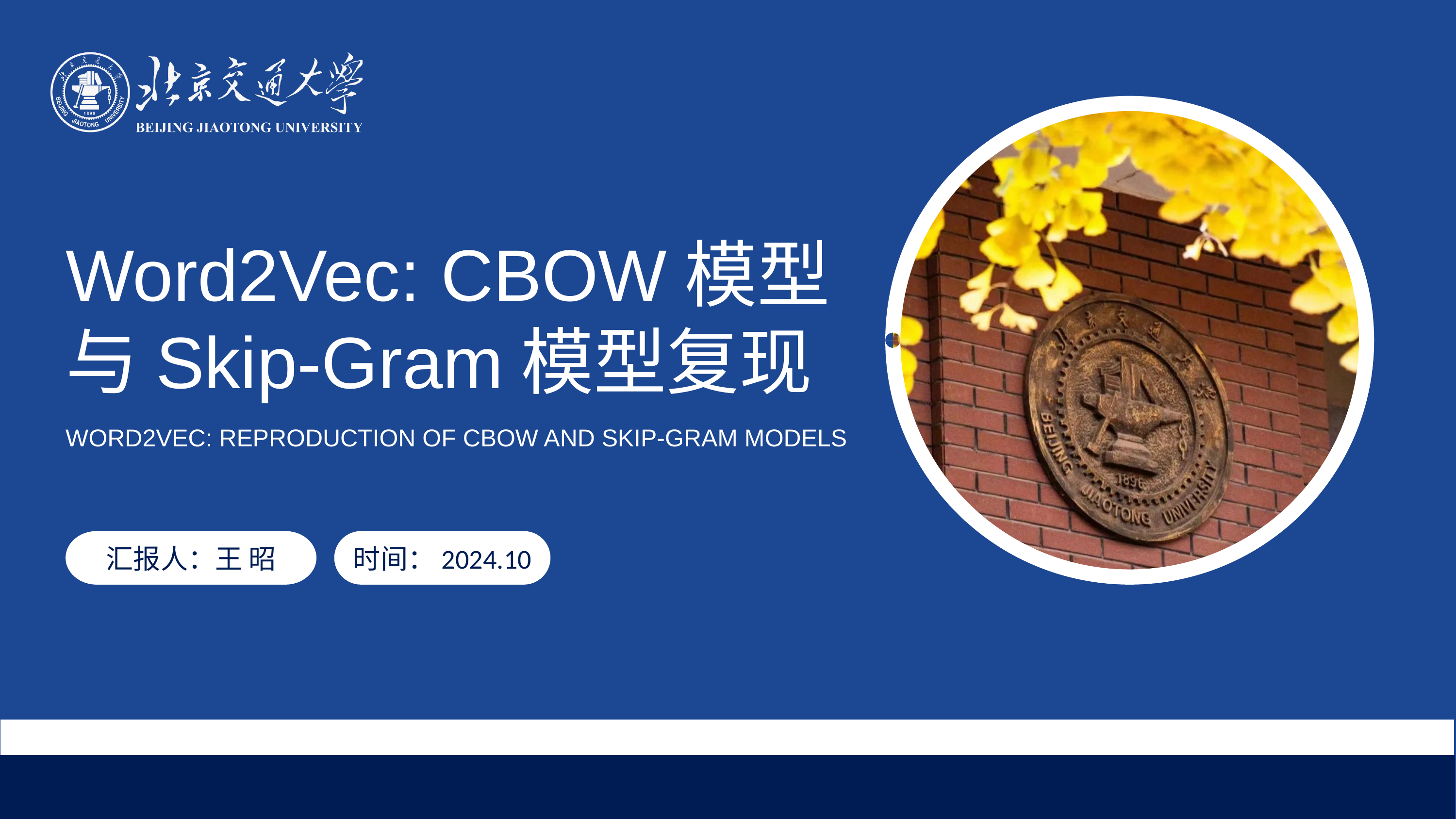

Word2Vec: CBOW模型
与Skip-Gram模型复现
WORD2VEC: REPRODUCTION OF CBOW AND SKIP-GRAM MODELS

汇报人：王 昭
时间：2024.10